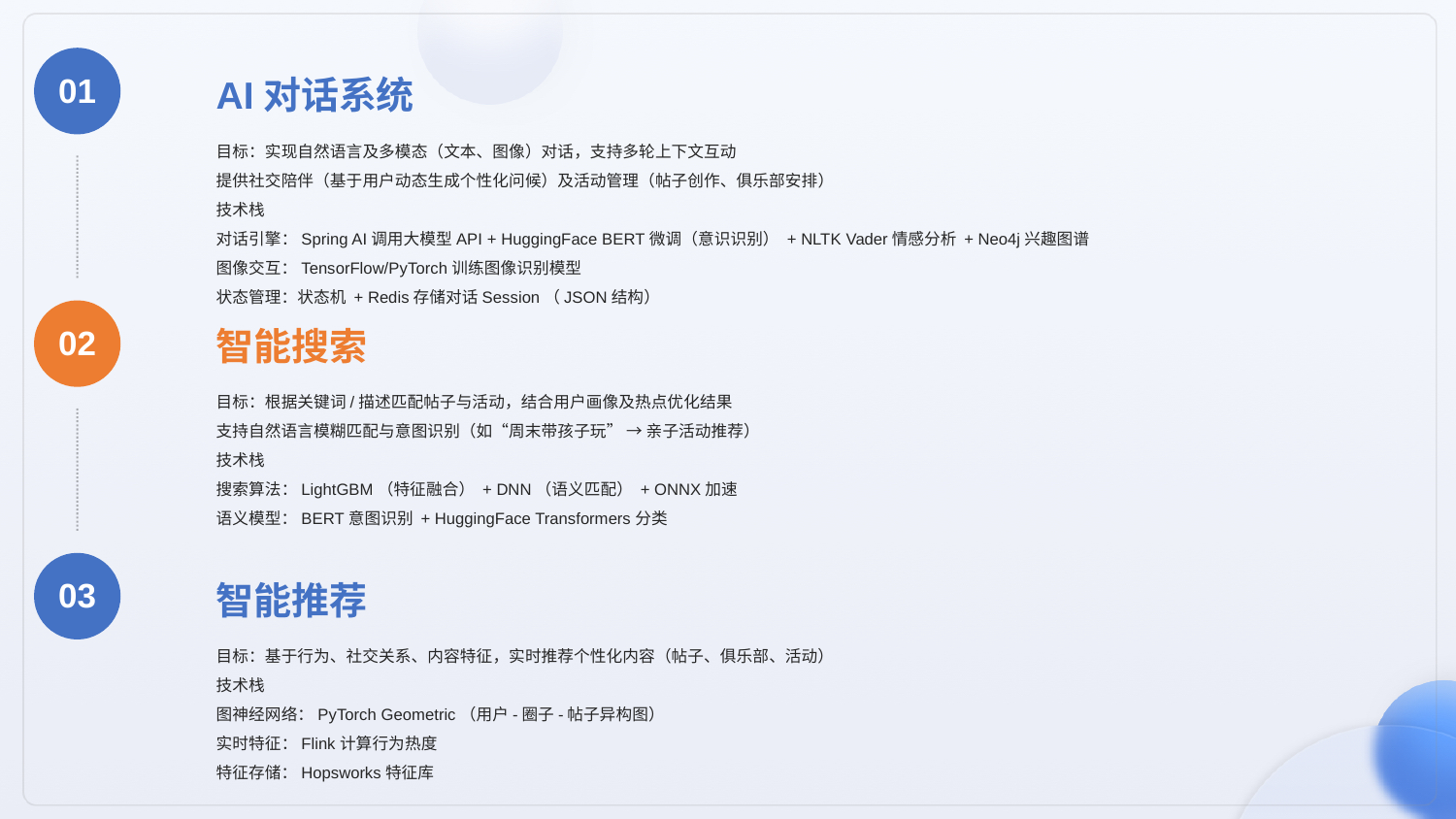

01
AI对话系统
目标：实现自然语言及多模态（文本、图像）对话，支持多轮上下文互动
提供社交陪伴（基于用户动态生成个性化问候）及活动管理（帖子创作、俱乐部安排）
技术栈
对话引擎：Spring AI调用大模型API + HuggingFace BERT微调（意识识别） + NLTK Vader情感分析 + Neo4j兴趣图谱
图像交互：TensorFlow/PyTorch训练图像识别模型
状态管理：状态机 + Redis存储对话Session（JSON结构）
智能搜索
02
目标：根据关键词/描述匹配帖子与活动，结合用户画像及热点优化结果
支持自然语言模糊匹配与意图识别（如“周末带孩子玩” → 亲子活动推荐）
技术栈
搜索算法：LightGBM（特征融合） + DNN（语义匹配） + ONNX加速
语义模型：BERT意图识别 + HuggingFace Transformers分类
03
智能推荐
目标：基于行为、社交关系、内容特征，实时推荐个性化内容（帖子、俱乐部、活动）
技术栈
图神经网络：PyTorch Geometric（用户-圈子-帖子异构图）
实时特征：Flink计算行为热度
特征存储：Hopsworks特征库